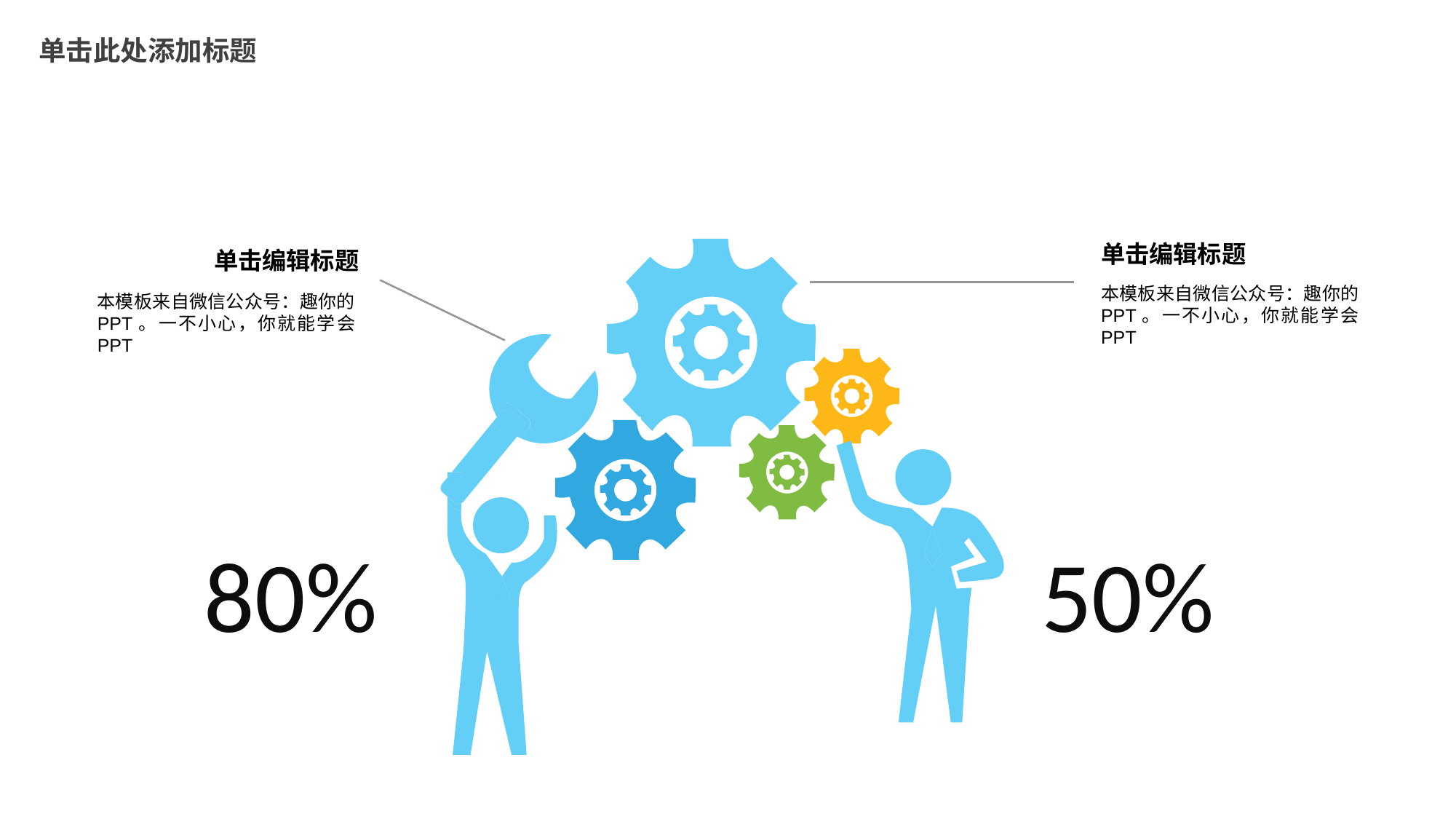

单击此处添加标题

单击编辑标题
本模板来自微信公众号：趣你的PPT。一不小心，你就能学会PPT
单击编辑标题
本模板来自微信公众号：趣你的PPT。一不小心，你就能学会PPT

80%
50%